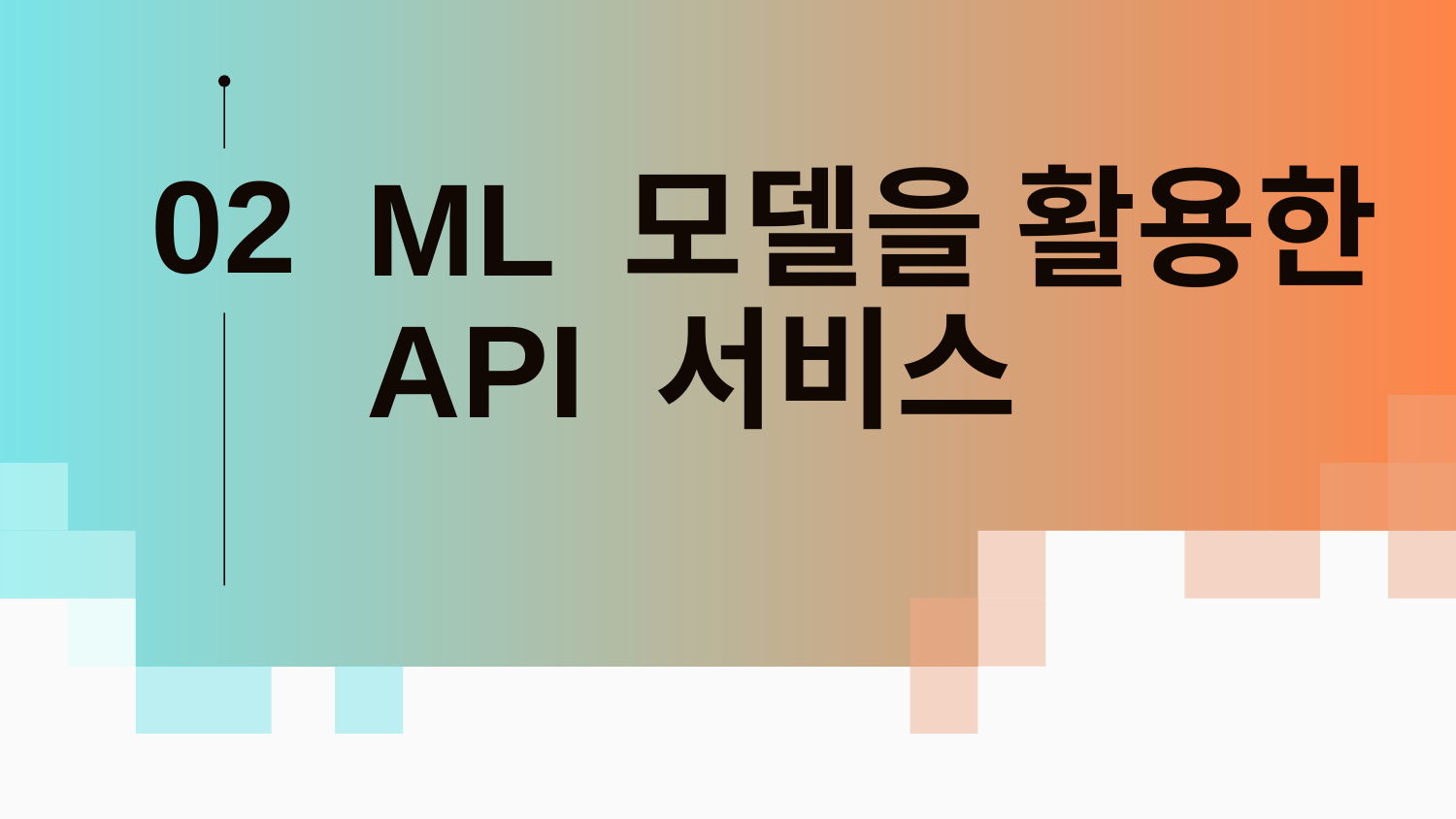

02
# ML 모델을 활용한 API 서비스